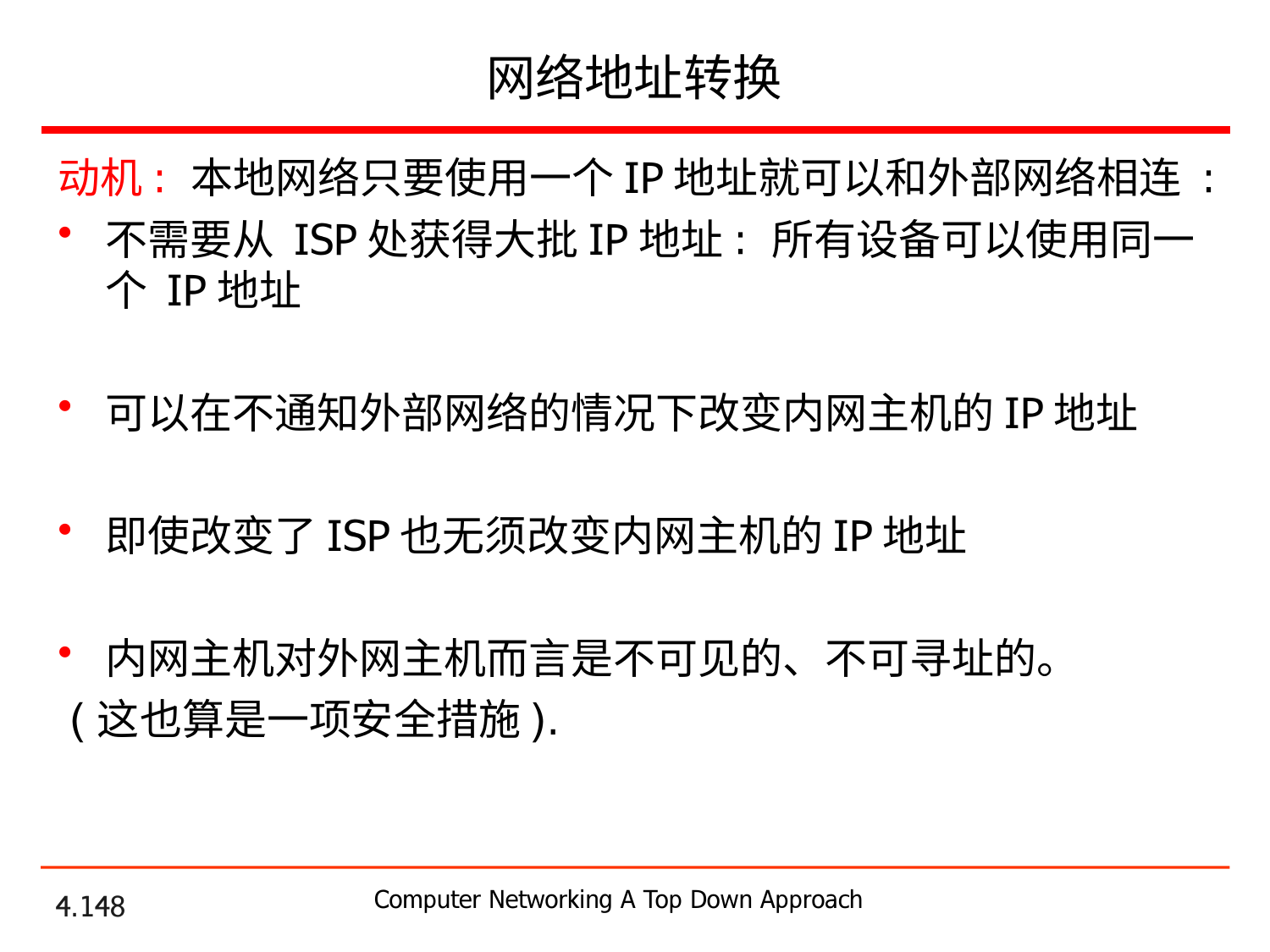

# 网络地址转换
动机: 本地网络只要使用一个IP地址就可以和外部网络相连 :
不需要从 ISP处获得大批IP地址: 所有设备可以使用同一个 IP地址

可以在不通知外部网络的情况下改变内网主机的IP地址

即使改变了ISP也无须改变内网主机的IP地址

内网主机对外网主机而言是不可见的、不可寻址的。
 (这也算是一项安全措施).